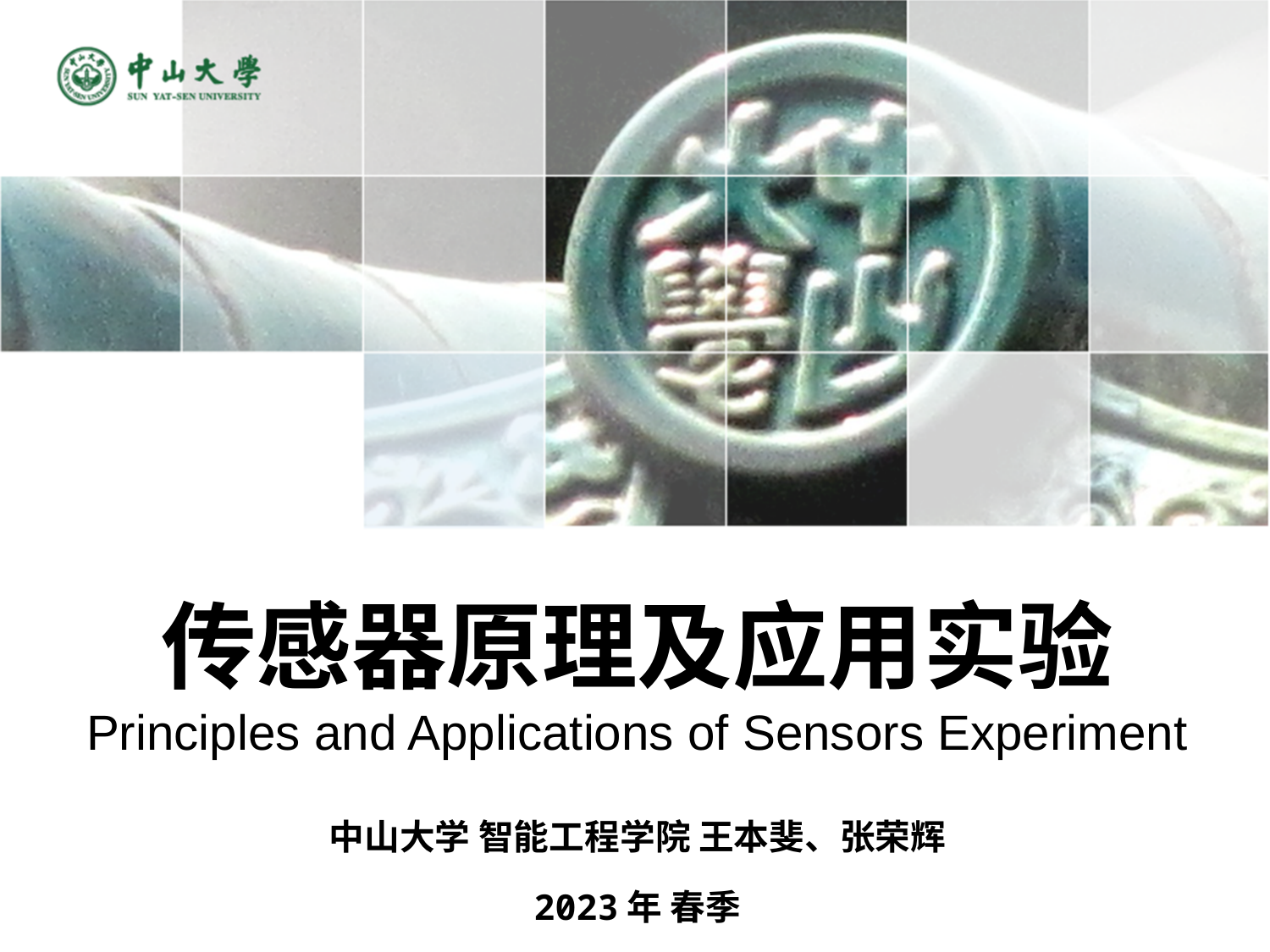

# 传感器原理及应用实验 Principles and Applications of Sensors Experiment
中山大学 智能工程学院 王本斐、张荣辉
2023年 春季